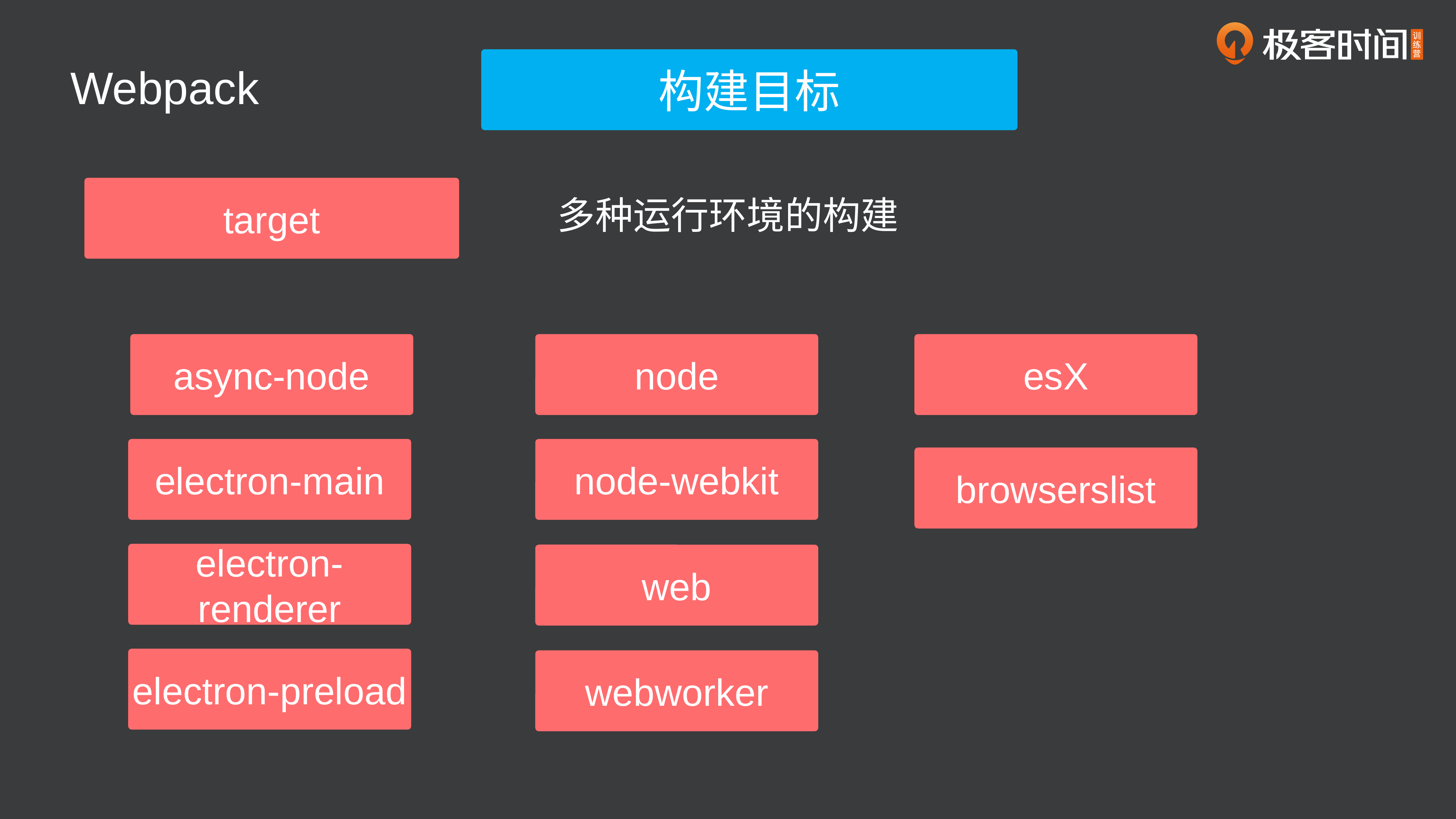

构建目标
Webpack

target
多种运行环境的构建
esX
node
async-node
node-webkit
electron-main
browserslist
electron-renderer
web
electron-preload
webworker